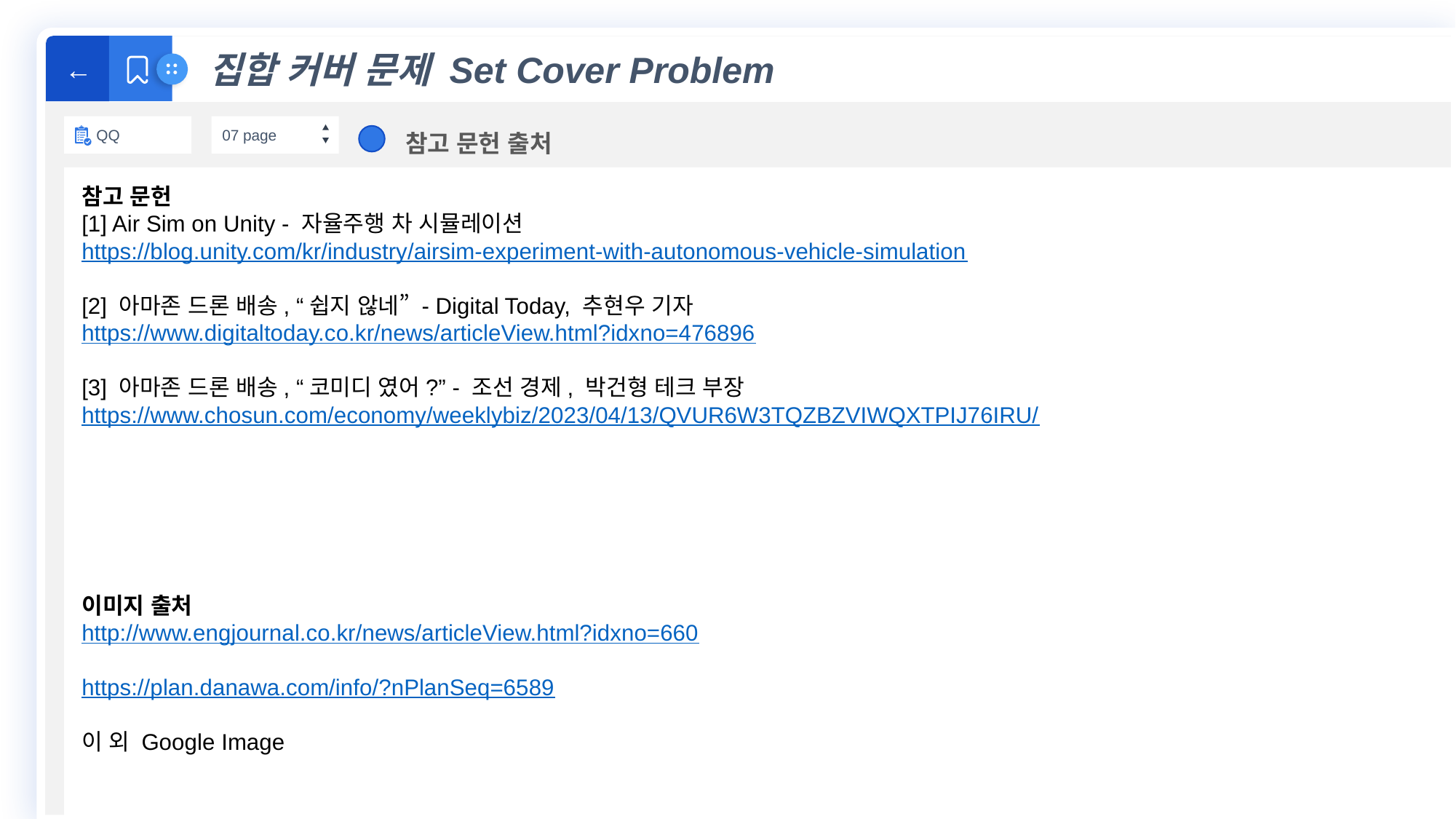

←

집합 커버 문제 Set Cover Problem
QQ
07 page

참고 문헌 출처

참고 문헌
[1] Air Sim on Unity - 자율주행 차 시뮬레이션
https://blog.unity.com/kr/industry/airsim-experiment-with-autonomous-vehicle-simulation

[2] 아마존 드론 배송, “쉽지 않네” - Digital Today, 추현우 기자
https://www.digitaltoday.co.kr/news/articleView.html?idxno=476896

[3] 아마존 드론 배송, “코미디 였어?” - 조선 경제, 박건형 테크 부장
https://www.chosun.com/economy/weeklybiz/2023/04/13/QVUR6W3TQZBZVIWQXTPIJ76IRU/

이미지 출처
http://www.engjournal.co.kr/news/articleView.html?idxno=660

https://plan.danawa.com/info/?nPlanSeq=6589

이 외 Google Image